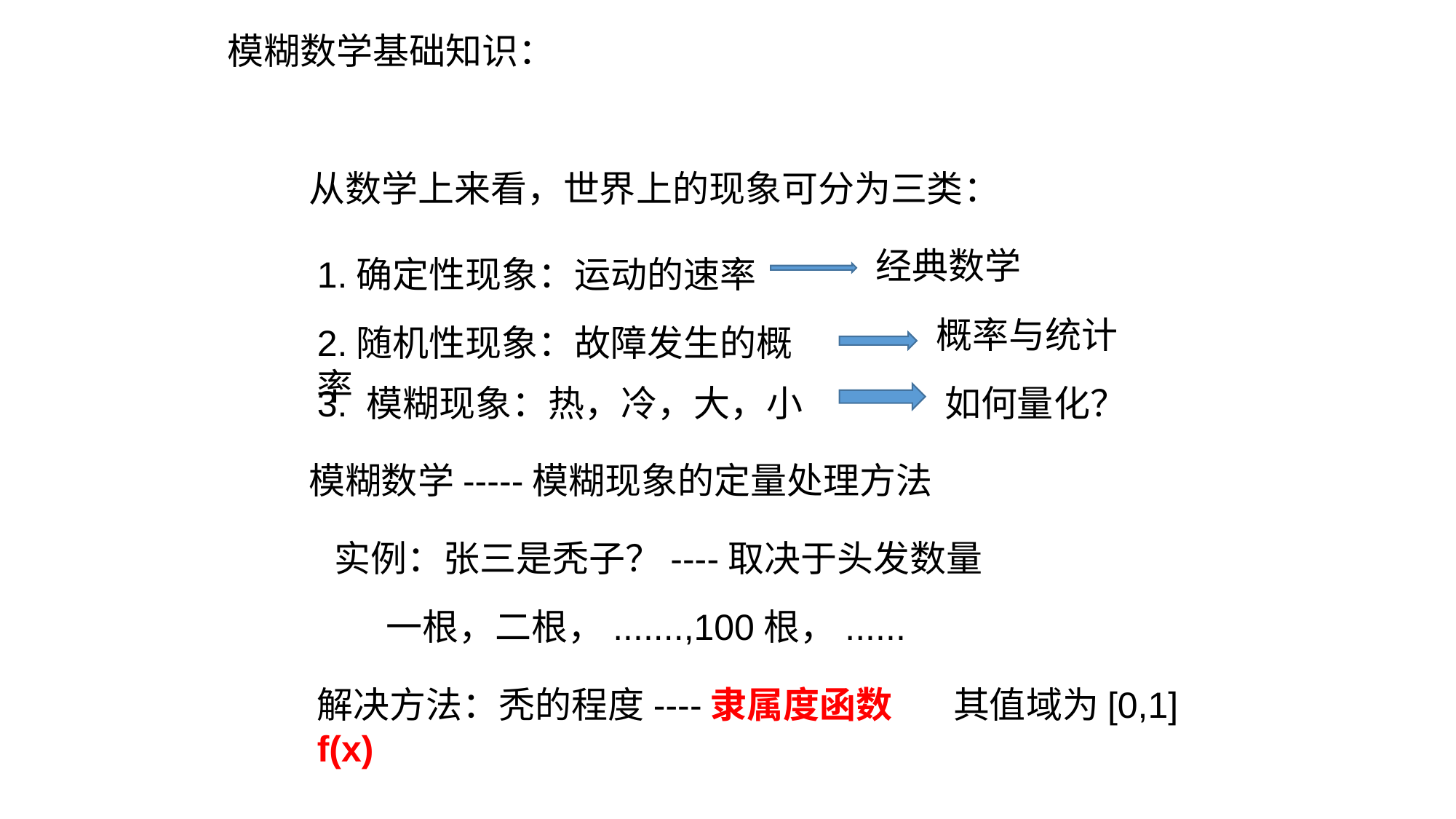

模糊数学基础知识：
从数学上来看，世界上的现象可分为三类：
经典数学
1.确定性现象：运动的速率

概率与统计
2.随机性现象：故障发生的概率

3. 模糊现象：热，冷，大，小
如何量化？

模糊数学-----模糊现象的定量处理方法
实例：张三是秃子？----取决于头发数量
一根，二根，.......,100根，......
解决方法：秃的程度----隶属度函数f(x)
其值域为[0,1]